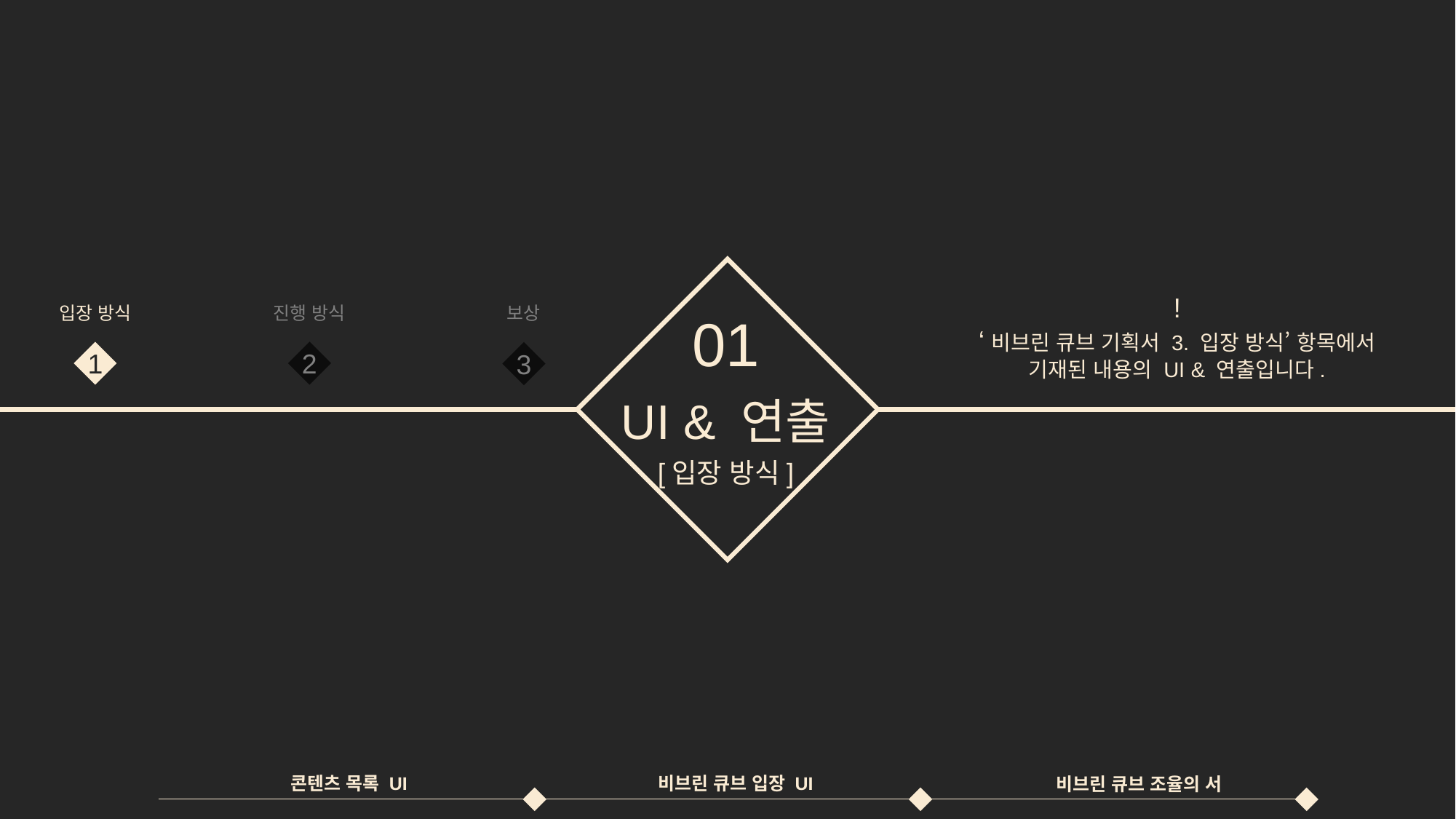

!
‘비브린 큐브 기획서 3. 입장 방식’ 항목에서
기재된 내용의 UI & 연출입니다.
입장 방식
진행 방식
보상
01
1
2
3
UI & 연출
[입장 방식]
비브린 큐브 입장 UI
콘텐츠 목록 UI
비브린 큐브 조율의 서